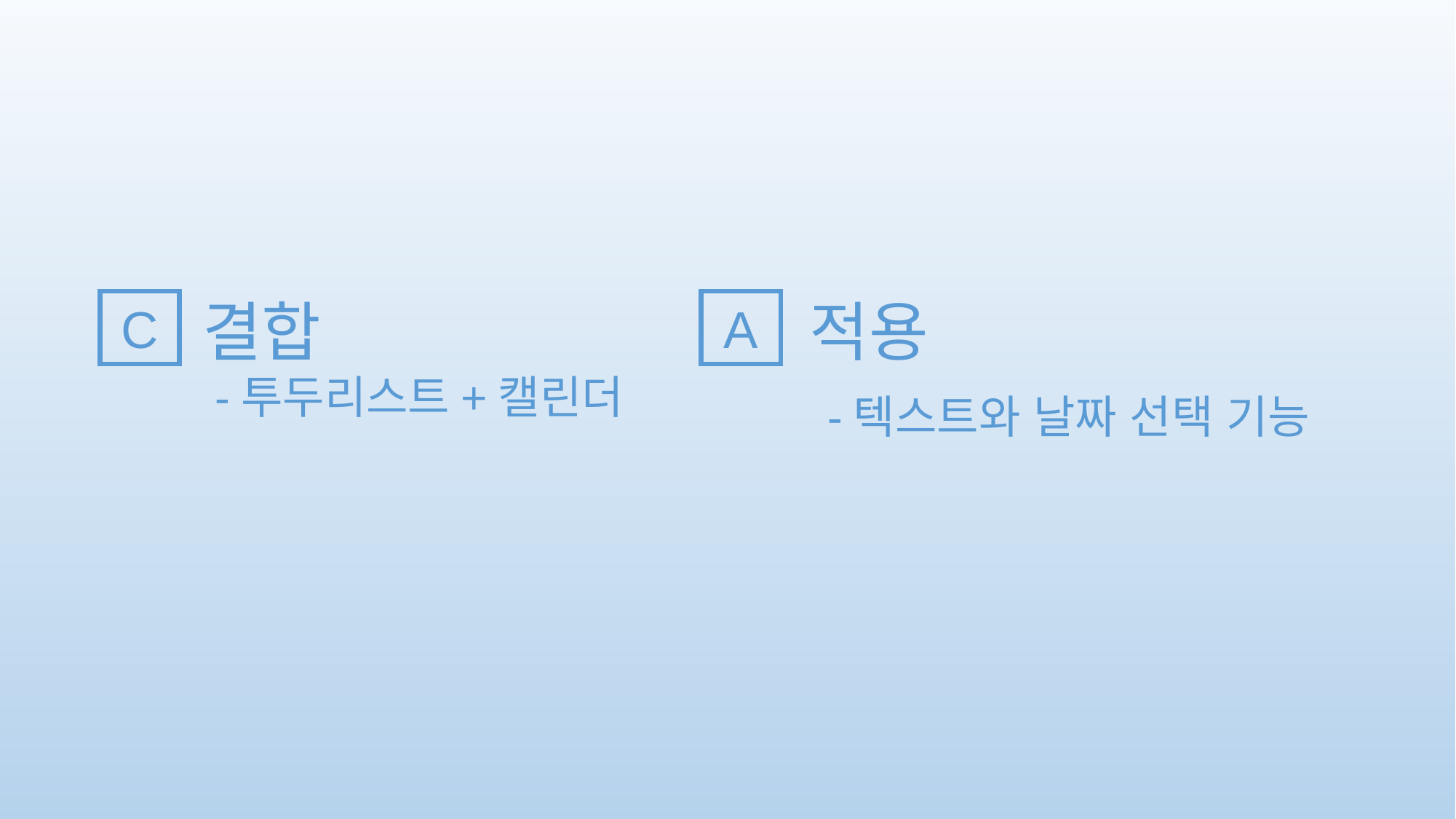

C
A
결합
 -투두리스트+캘린더
적용
 -텍스트와 날짜 선택 기능